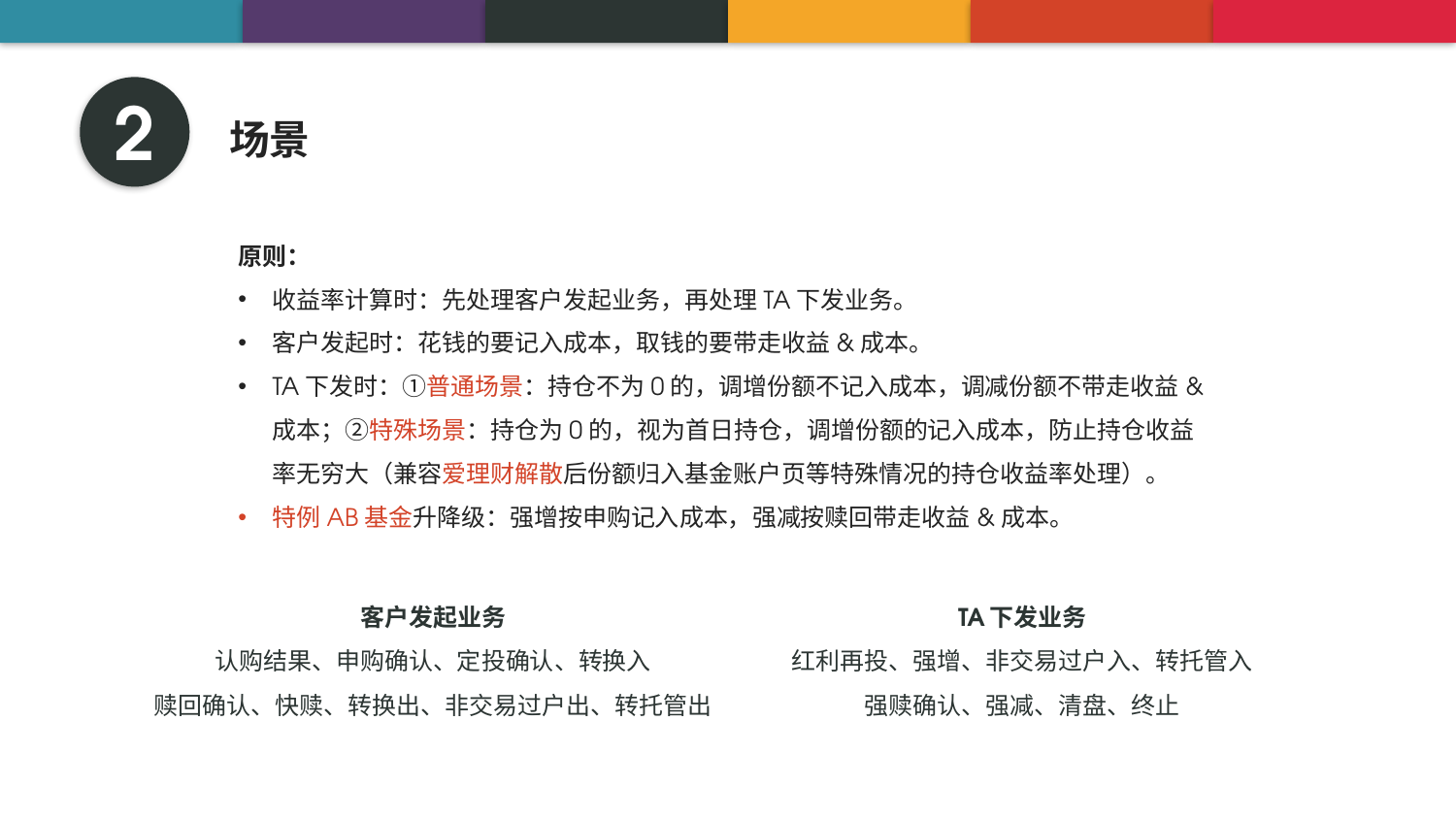

2
场景
原则：
收益率计算时：先处理客户发起业务，再处理TA下发业务。
客户发起时：花钱的要记入成本，取钱的要带走收益&成本。
TA下发时：①普通场景：持仓不为0的，调增份额不记入成本，调减份额不带走收益&成本；②特殊场景：持仓为0的，视为首日持仓，调增份额的记入成本，防止持仓收益率无穷大（兼容爱理财解散后份额归入基金账户页等特殊情况的持仓收益率处理）。
特例AB基金升降级：强增按申购记入成本，强减按赎回带走收益&成本。
| 客户发起业务 | TA下发业务 |
| --- | --- |
| 认购结果、申购确认、定投确认、转换入 | 红利再投、强增、非交易过户入、转托管入 |
| 赎回确认、快赎、转换出、非交易过户出、转托管出 | 强赎确认、强减、清盘、终止 |